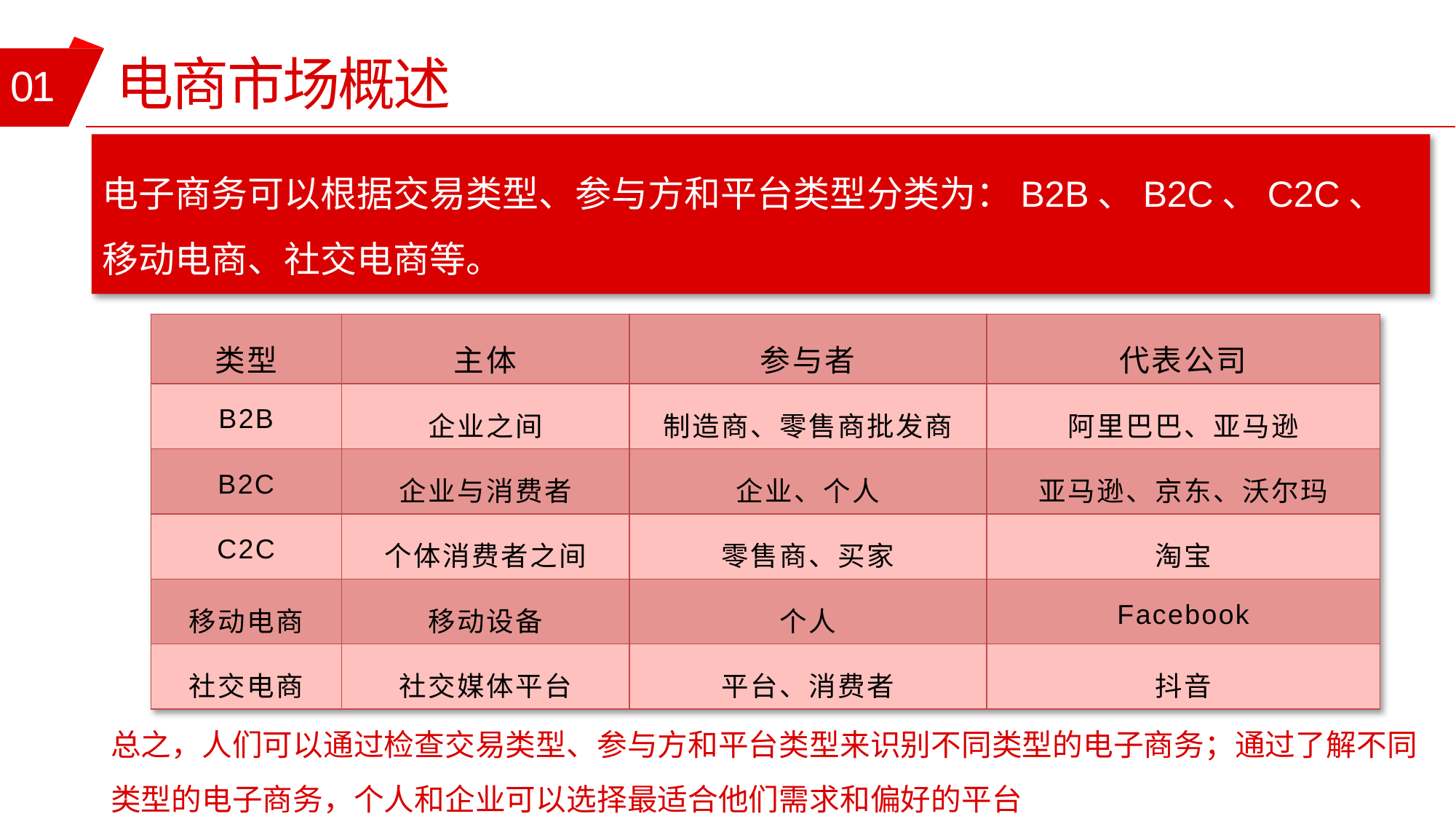

01
电商市场概述
电子商务可以根据交易类型、参与方和平台类型分类为：B2B、B2C、C2C、
移动电商、社交电商等。
| 类型 | 主体 | 参与者 | 代表公司 |
| --- | --- | --- | --- |
| B2B | 企业之间 | 制造商、零售商批发商 | 阿里巴巴、亚马逊 |
| B2C | 企业与消费者 | 企业、个人 | 亚马逊、京东、沃尔玛 |
| C2C | 个体消费者之间 | 零售商、买家 | 淘宝 |
| 移动电商 | 移动设备 | 个人 | Facebook |
| 社交电商 | 社交媒体平台 | 平台、消费者 | 抖音 |
总之，人们可以通过检查交易类型、参与方和平台类型来识别不同类型的电子商务；通过了解不同类型的电子商务，个人和企业可以选择最适合他们需求和偏好的平台